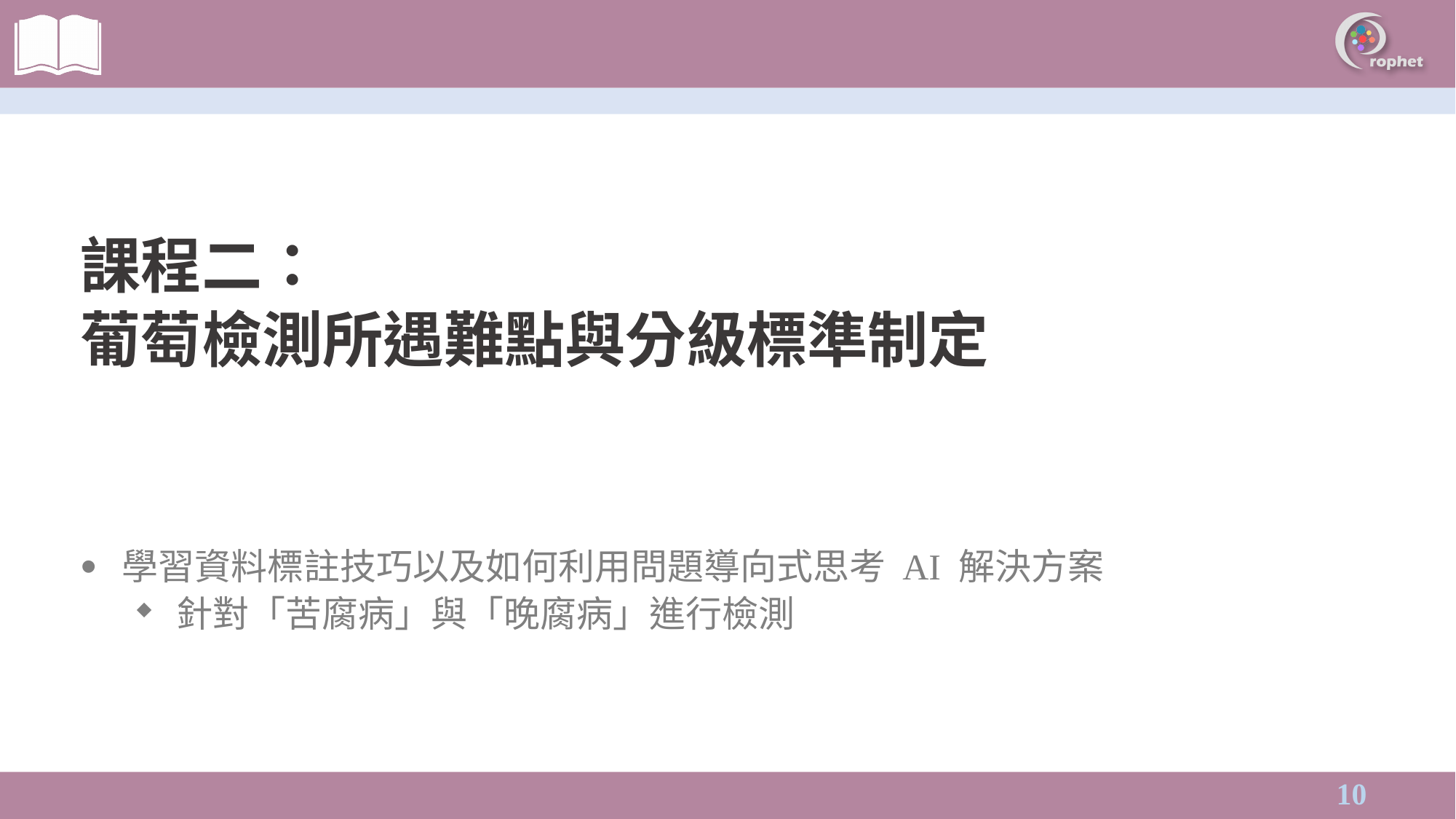

課程二：
葡萄檢測所遇難點與分級標準制定
學習資料標註技巧以及如何利用問題導向式思考 AI 解決方案
針對「苦腐病」與「晚腐病」進行檢測
10